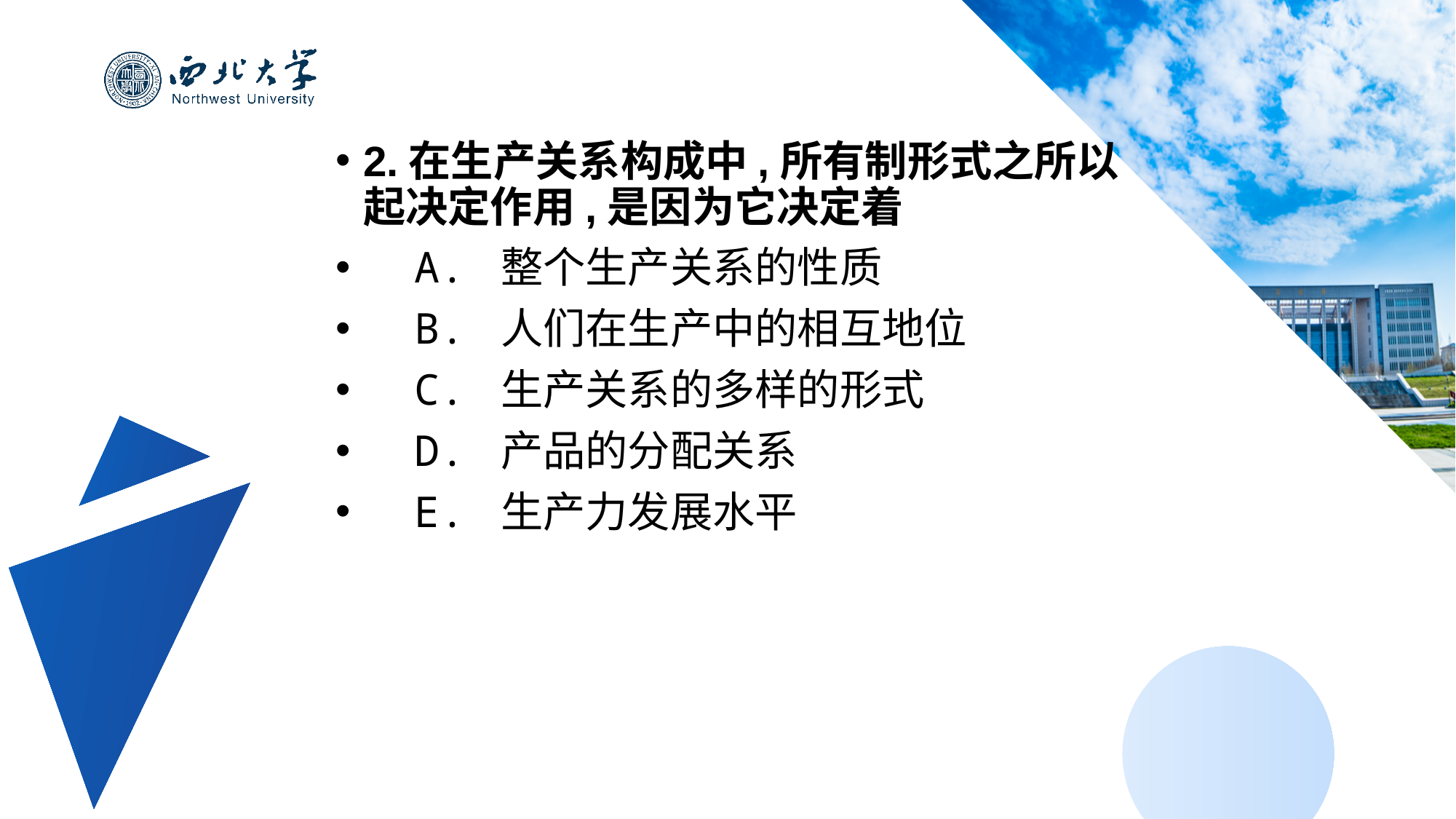

2.在生产关系构成中,所有制形式之所以起决定作用,是因为它决定着
  A. 整个生产关系的性质
  B. 人们在生产中的相互地位
  C. 生产关系的多样的形式
  D. 产品的分配关系
  E. 生产力发展水平